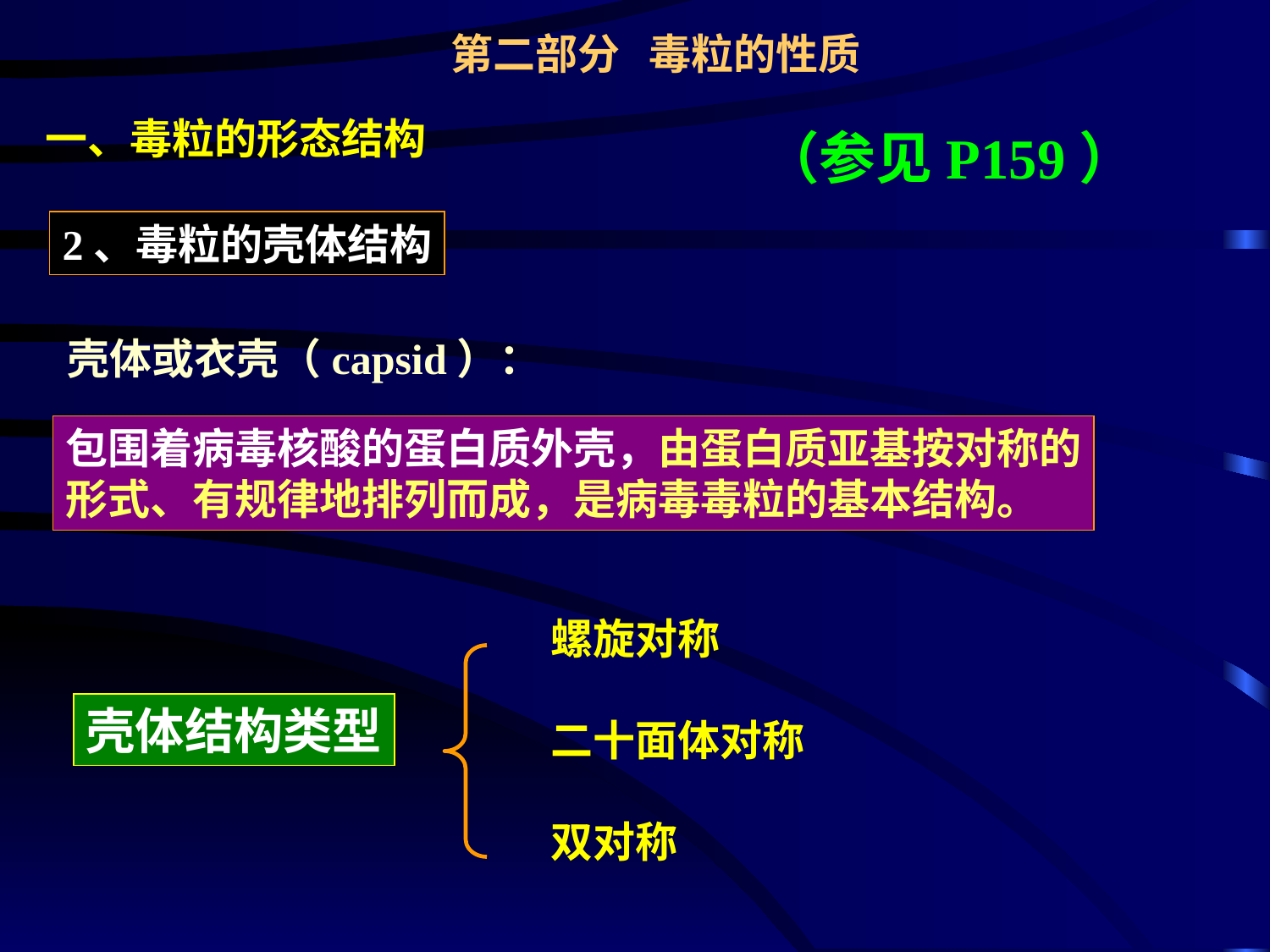

第二部分   毒粒的性质
一、毒粒的形态结构
（参见P159）
2、毒粒的壳体结构
壳体或衣壳（capsid）：
包围着病毒核酸的蛋白质外壳，由蛋白质亚基按对称的
形式、有规律地排列而成，是病毒毒粒的基本结构。
螺旋对称

二十面体对称

双对称

壳体结构类型